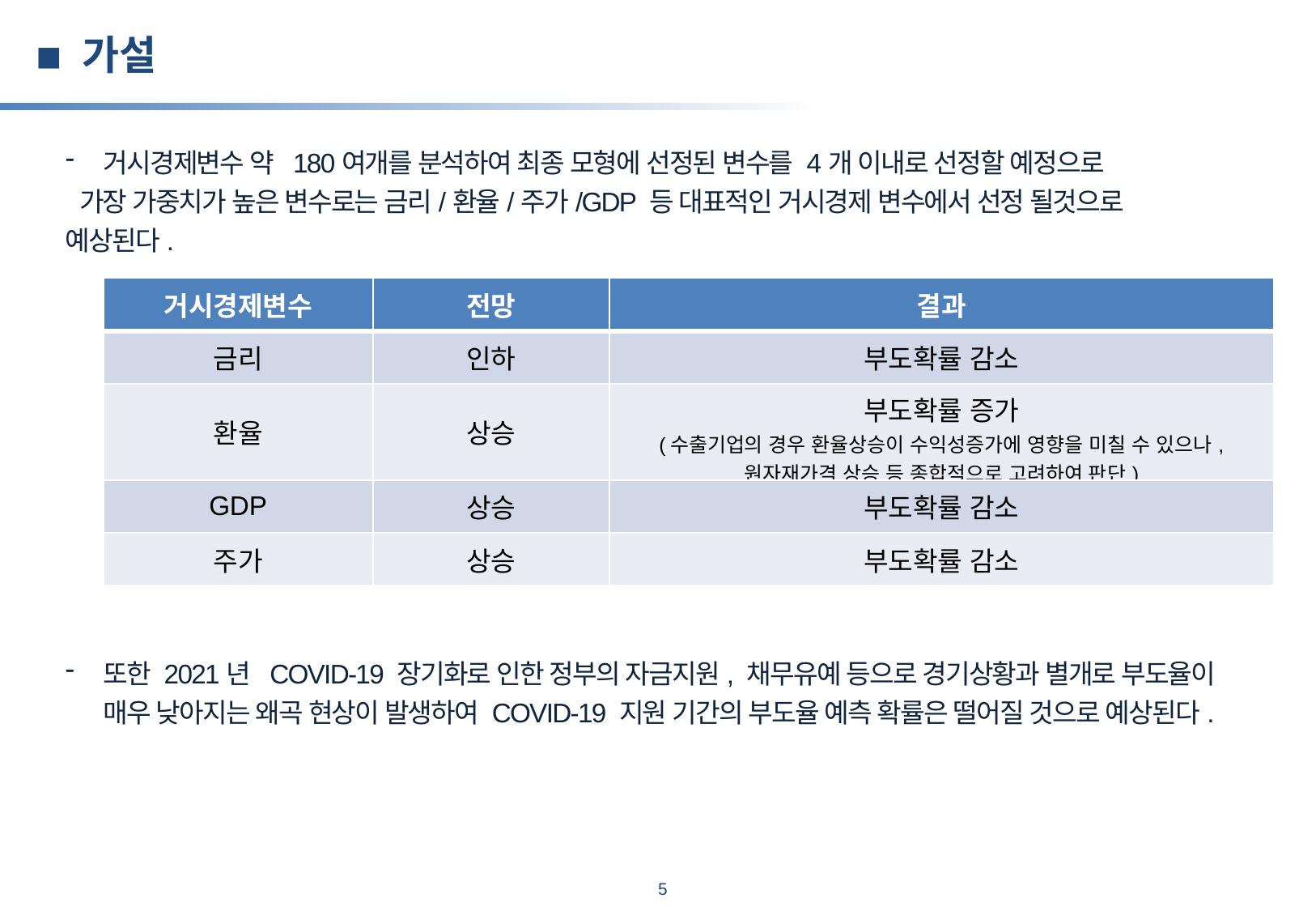

◼ 가설
거시경제변수 약  180여개를 분석하여 최종 모형에 선정된 변수를 4개 이내로 선정할 예정으로
 가장 가중치가 높은 변수로는 금리/환율/주가/GDP 등 대표적인 거시경제 변수에서 선정 될것으로 예상된다.
| 거시경제변수 | 전망 | 결과 |
| --- | --- | --- |
| 금리 | 인하 | 부도확률 감소 |
| 환율 | 상승 | 부도확률 증가 (수출기업의 경우 환율상승이 수익성증가에 영향을 미칠 수 있으나, 원자재가격 상승 등 종합적으로 고려하여 판단) |
| GDP | 상승 | 부도확률 감소 |
| 주가 | 상승 | 부도확률 감소 |
또한 2021년  COVID-19 장기화로 인한 정부의 자금지원, 채무유예 등으로 경기상황과 별개로 부도율이 매우 낮아지는 왜곡 현상이 발생하여 COVID-19 지원 기간의 부도율 예측 확률은 떨어질 것으로 예상된다.